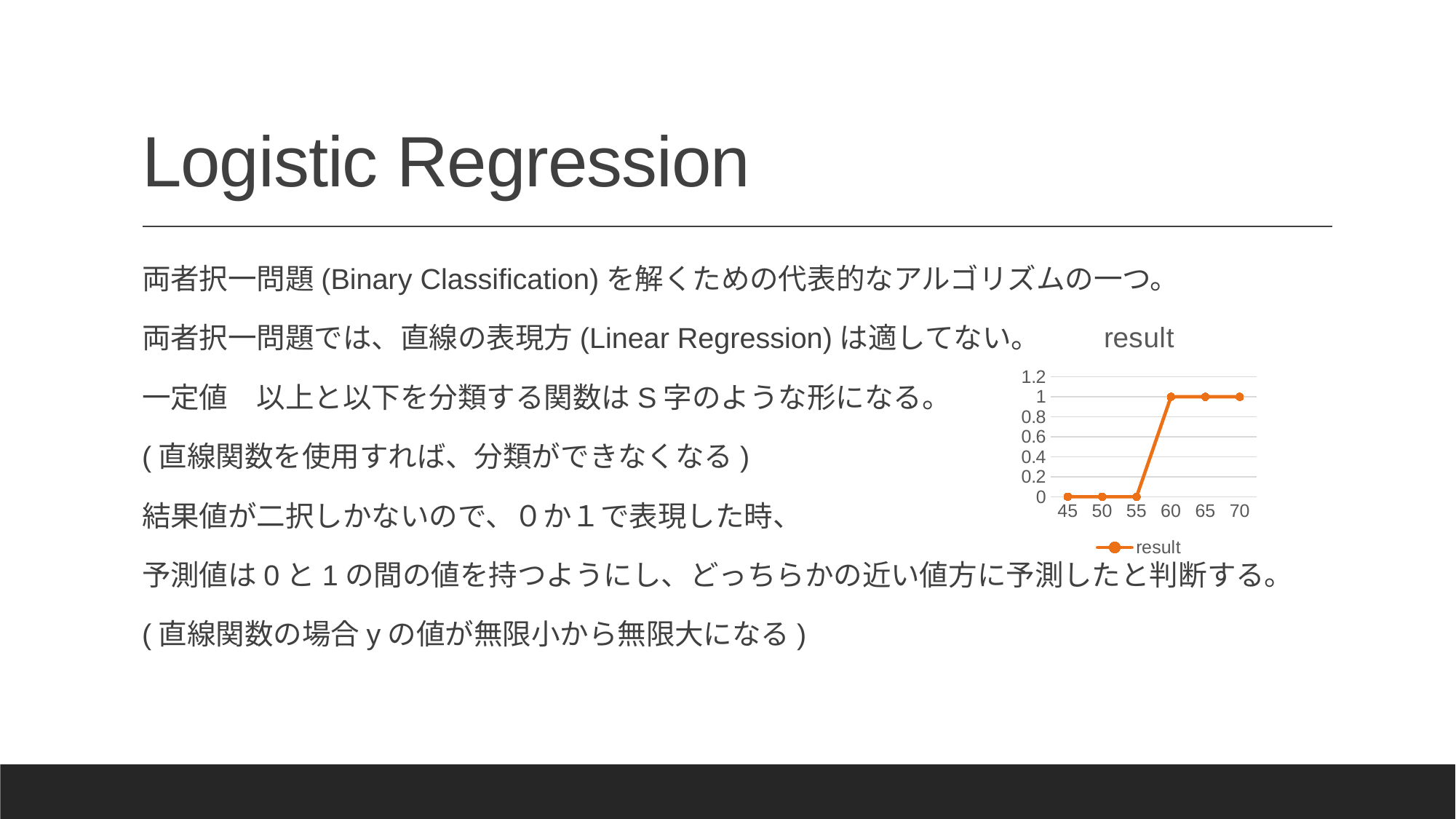

# Logistic Regression
両者択一問題(Binary Classification)を解くための代表的なアルゴリズムの一つ。
両者択一問題では、直線の表現方(Linear Regression)は適してない。
一定値　以上と以下を分類する関数はS字のような形になる。
(直線関数を使用すれば、分類ができなくなる)
結果値が二択しかないので、０か１で表現した時、
予測値は0と1の間の値を持つようにし、どっちらかの近い値方に予測したと判断する。
(直線関数の場合yの値が無限小から無限大になる)

### Chart:

| Category | result |
|---|---|
| 45 | 0.0 |
| 50 | 0.0 |
| 55 | 0.0 |
| 60 | 1.0 |
| 65 | 1.0 |
| 70 | 1.0 |